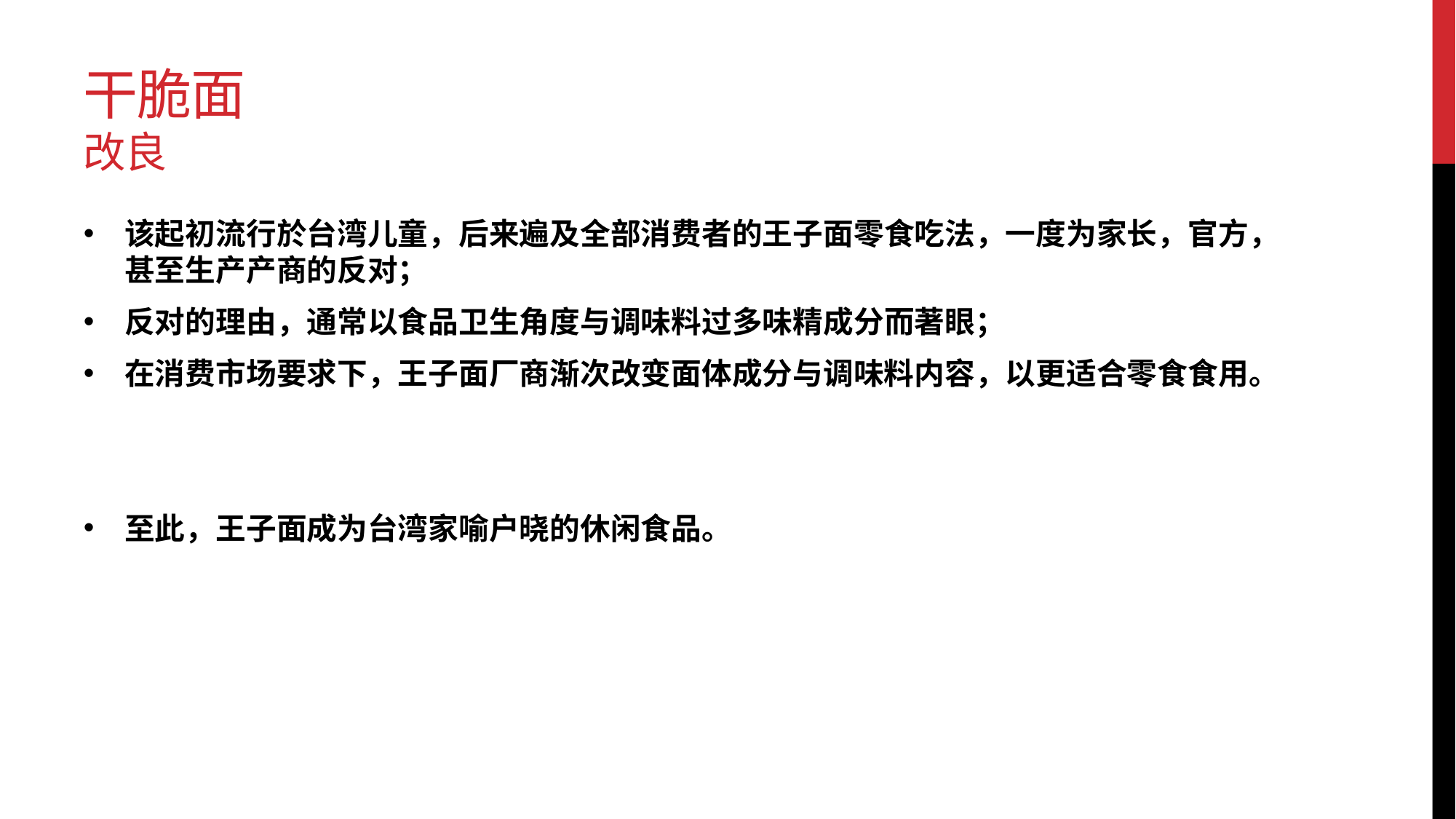

# 干脆面 改良
该起初流行於台湾儿童，后来遍及全部消费者的王子面零食吃法，一度为家长，官方，甚至生产产商的反对；
反对的理由，通常以食品卫生角度与调味料过多味精成分而著眼；
在消费市场要求下，王子面厂商渐次改变面体成分与调味料内容，以更适合零食食用。

至此，王子面成为台湾家喻户晓的休闲食品。